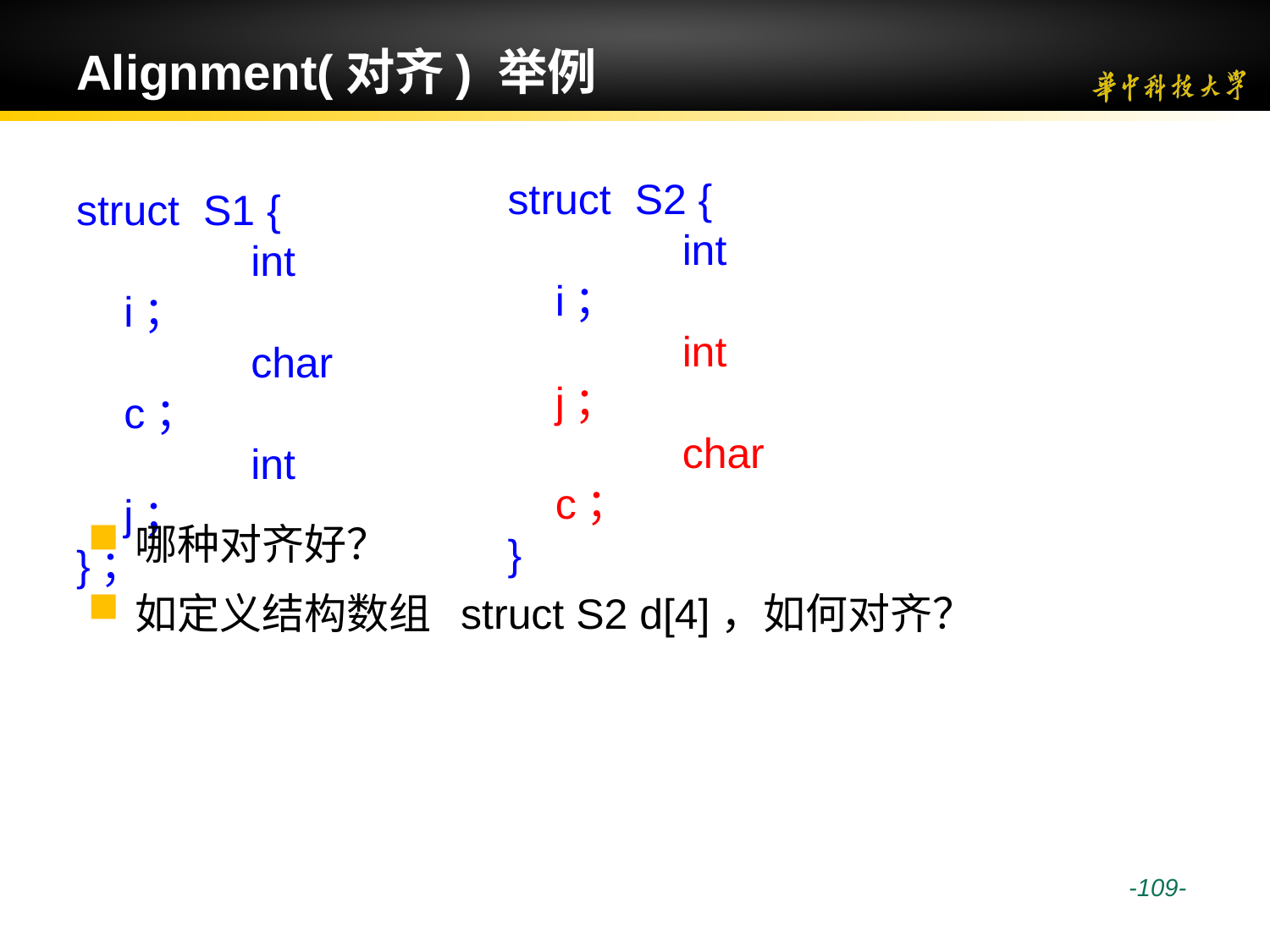

# Alignment(对齐) 举例
struct  S2 {
		int 	i；
		int	j；
		char	c；
}
struct  S1 {
		int 	i；
		char	c；
		int	j；
}；

哪种对齐好？
如定义结构数组  struct S2 d[4]，如何对齐？
 -109-